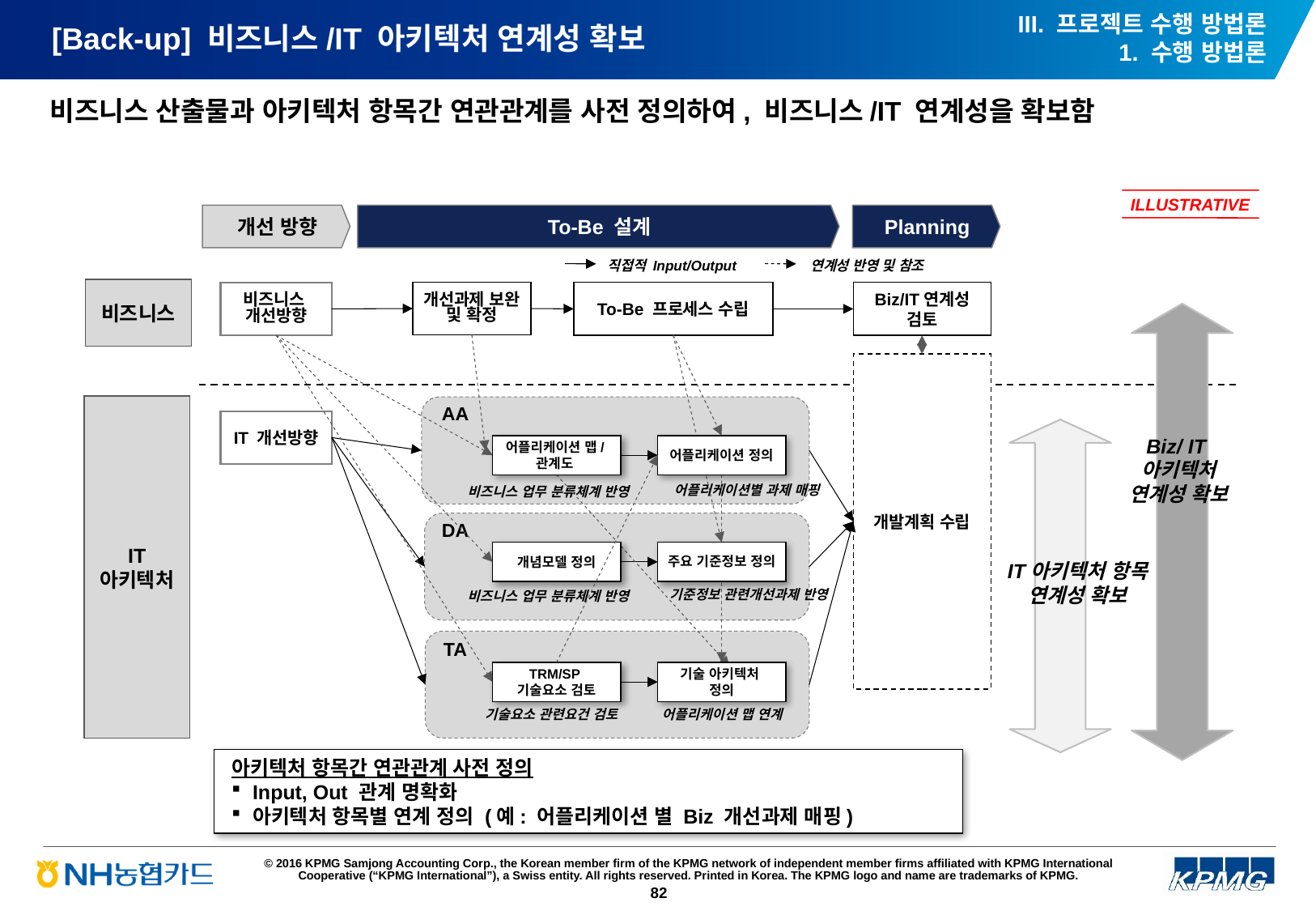

III. 프로젝트 수행 방법론
1. 수행 방법론
# [Back-up] 비즈니스/IT 아키텍처 연계성 확보
비즈니스 산출물과 아키텍처 항목간 연관관계를 사전 정의하여, 비즈니스/IT 연계성을 확보함
ILLUSTRATIVE
개선 방향
To-Be 설계
Planning
연계성 반영 및 참조
직접적 Input/Output
비즈니스
개선과제 보완 및 확정
비즈니스
개선방향
To-Be 프로세스 수립
Biz/IT연계성 검토

개발계획 수립
IT
아키텍처
AA

IT 개선방향

Biz/ IT아키텍처 연계성 확보
어플리케이션 맵/관계도
어플리케이션 정의
어플리케이션별 과제 매핑
비즈니스 업무 분류체계 반영
DA

개념모델 정의
주요 기준정보 정의
IT아키텍처 항목 연계성 확보
기준정보 관련개선과제 반영
비즈니스 업무 분류체계 반영

TA
TRM/SP
기술요소 검토
기술 아키텍처
정의
어플리케이션 맵 연계
기술요소 관련요건 검토
아키텍처 항목간 연관관계 사전 정의
Input, Out 관계 명확화
아키텍처 항목별 연계 정의 (예: 어플리케이션 별 Biz 개선과제 매핑)